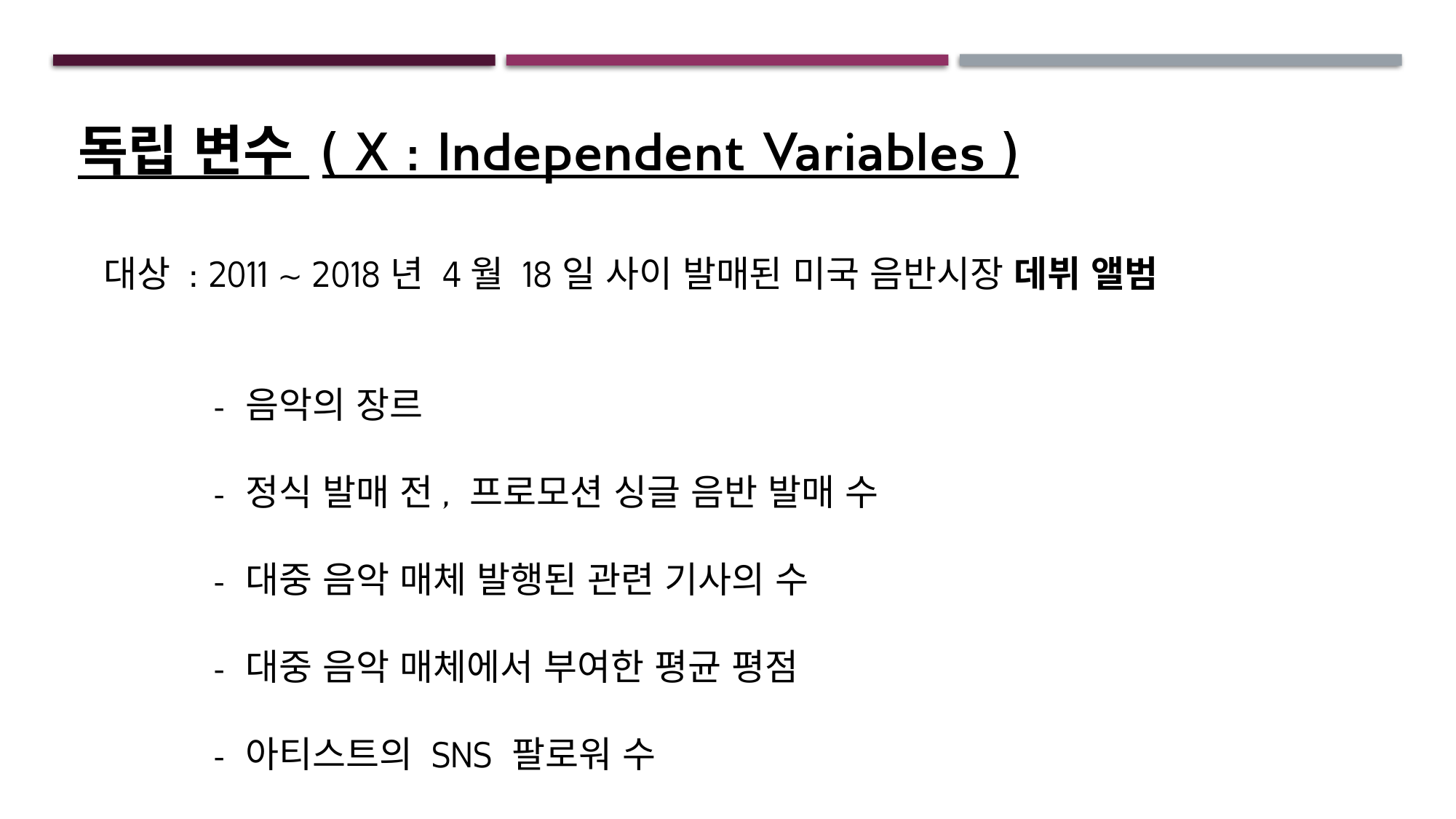

독립 변수 ( X : Independent Variables )
대상 : 2011 ~ 2018년 4월 18일 사이 발매된 미국 음반시장 데뷔 앨범

	- 음악의 장르

	- 정식 발매 전, 프로모션 싱글 음반 발매 수

	- 대중 음악 매체 발행된 관련 기사의 수

	- 대중 음악 매체에서 부여한 평균 평점

	- 아티스트의 SNS 팔로워 수